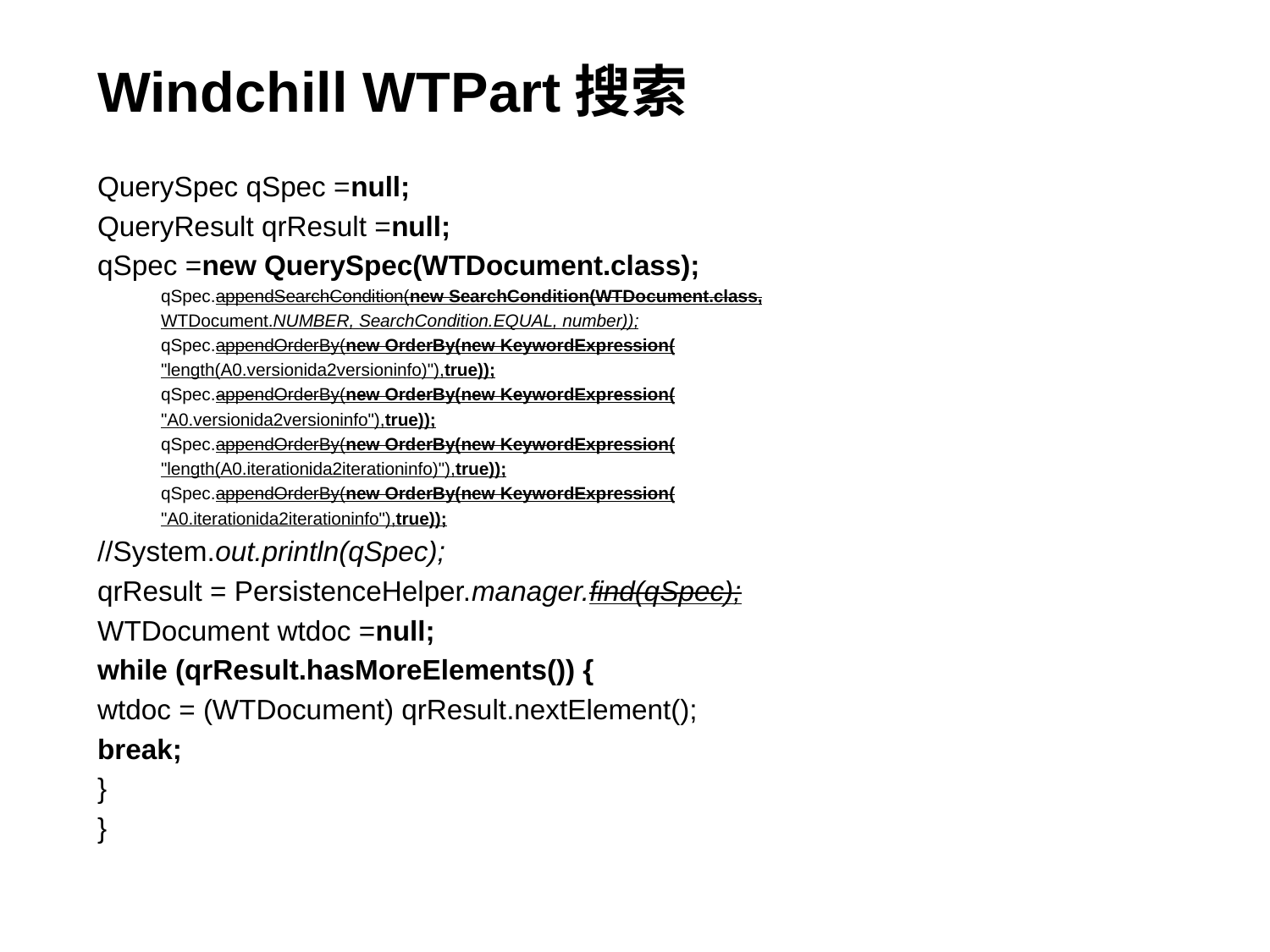

# Windchill WTPart搜索
QuerySpec qSpec =null;
QueryResult qrResult =null;
qSpec =new QuerySpec(WTDocument.class);
qSpec.appendSearchCondition(new SearchCondition(WTDocument.class,
WTDocument.NUMBER, SearchCondition.EQUAL, number));
qSpec.appendOrderBy(new OrderBy(new KeywordExpression(
"length(A0.versionida2versioninfo)"),true));
qSpec.appendOrderBy(new OrderBy(new KeywordExpression(
"A0.versionida2versioninfo"),true));
qSpec.appendOrderBy(new OrderBy(new KeywordExpression(
"length(A0.iterationida2iterationinfo)"),true));
qSpec.appendOrderBy(new OrderBy(new KeywordExpression(
"A0.iterationida2iterationinfo"),true));
//System.out.println(qSpec);
qrResult = PersistenceHelper.manager.find(qSpec);
WTDocument wtdoc =null;
while (qrResult.hasMoreElements()) {
wtdoc = (WTDocument) qrResult.nextElement();
break;
}
}